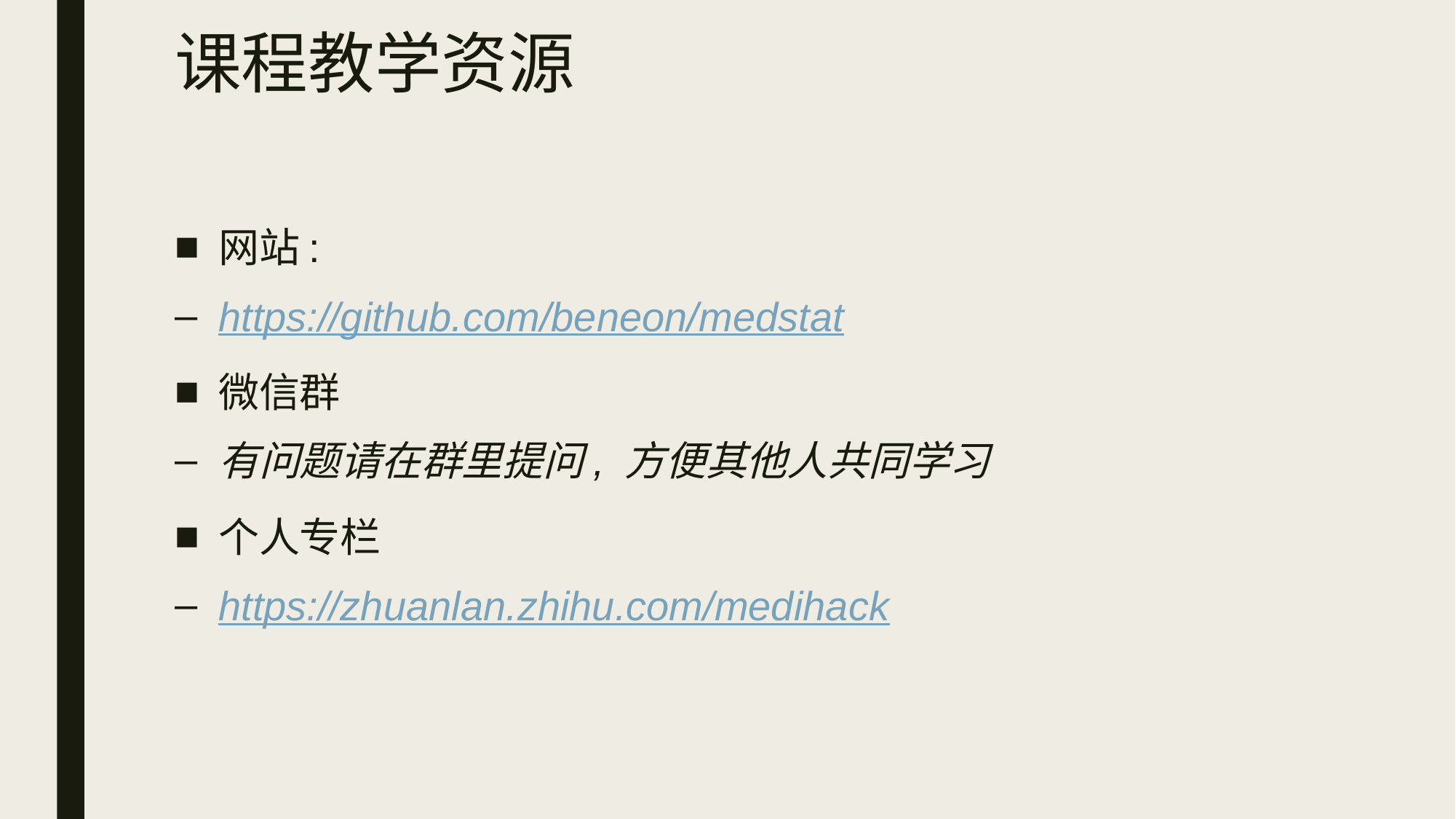

# 课程教学资源
网站:
https://github.com/beneon/medstat
微信群
有问题请在群里提问, 方便其他人共同学习
个人专栏
https://zhuanlan.zhihu.com/medihack